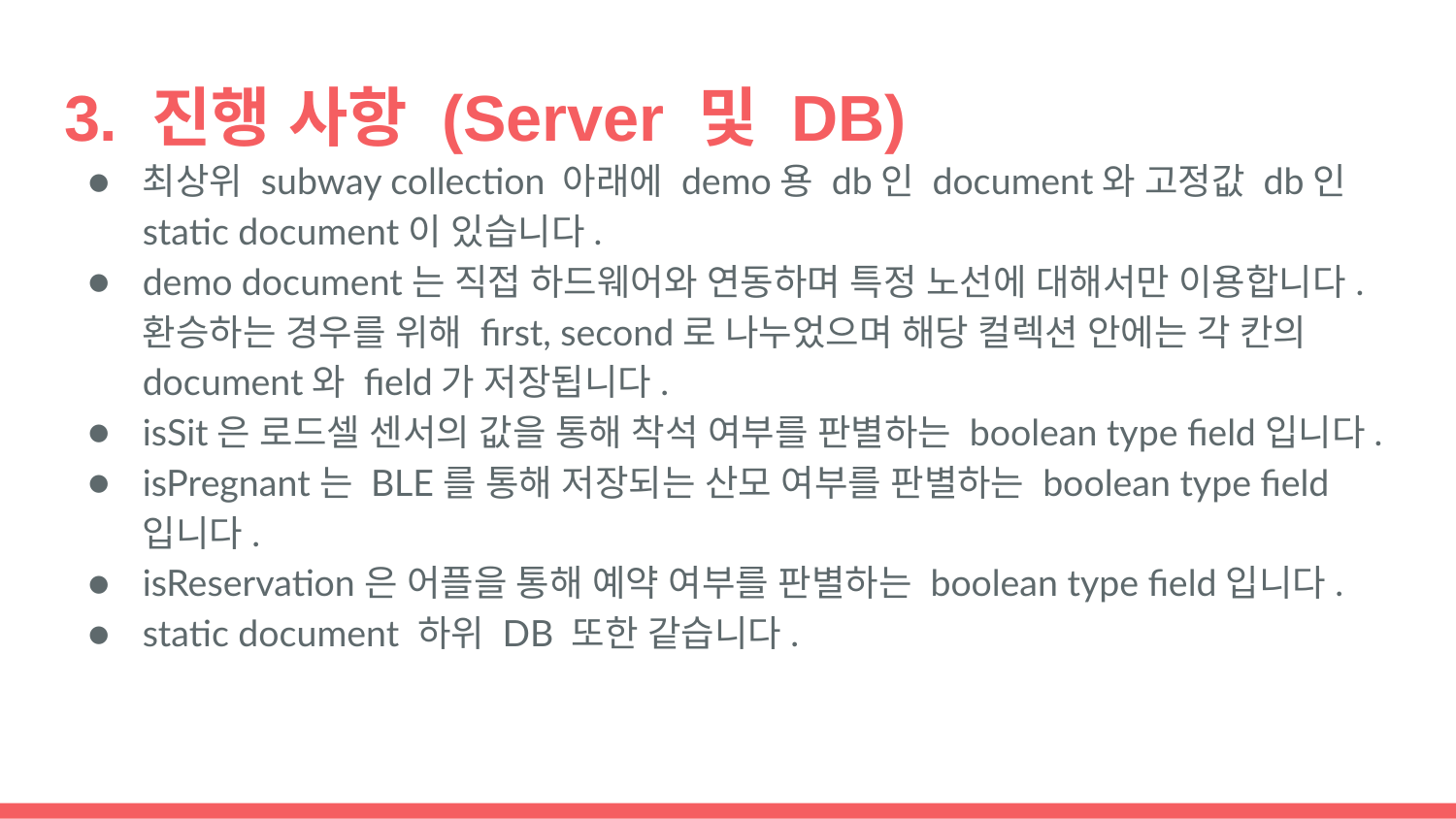

# 3. 진행 사항 (Server 및 DB)
최상위 subway collection 아래에 demo용 db인 document와 고정값 db인 static document이 있습니다.
demo document는 직접 하드웨어와 연동하며 특정 노선에 대해서만 이용합니다. 환승하는 경우를 위해 first, second로 나누었으며 해당 컬렉션 안에는 각 칸의 document와 field가 저장됩니다.
isSit은 로드셀 센서의 값을 통해 착석 여부를 판별하는 boolean type field입니다.
isPregnant는 BLE를 통해 저장되는 산모 여부를 판별하는 boolean type field입니다.
isReservation은 어플을 통해 예약 여부를 판별하는 boolean type field입니다.
static document 하위 DB 또한 같습니다.